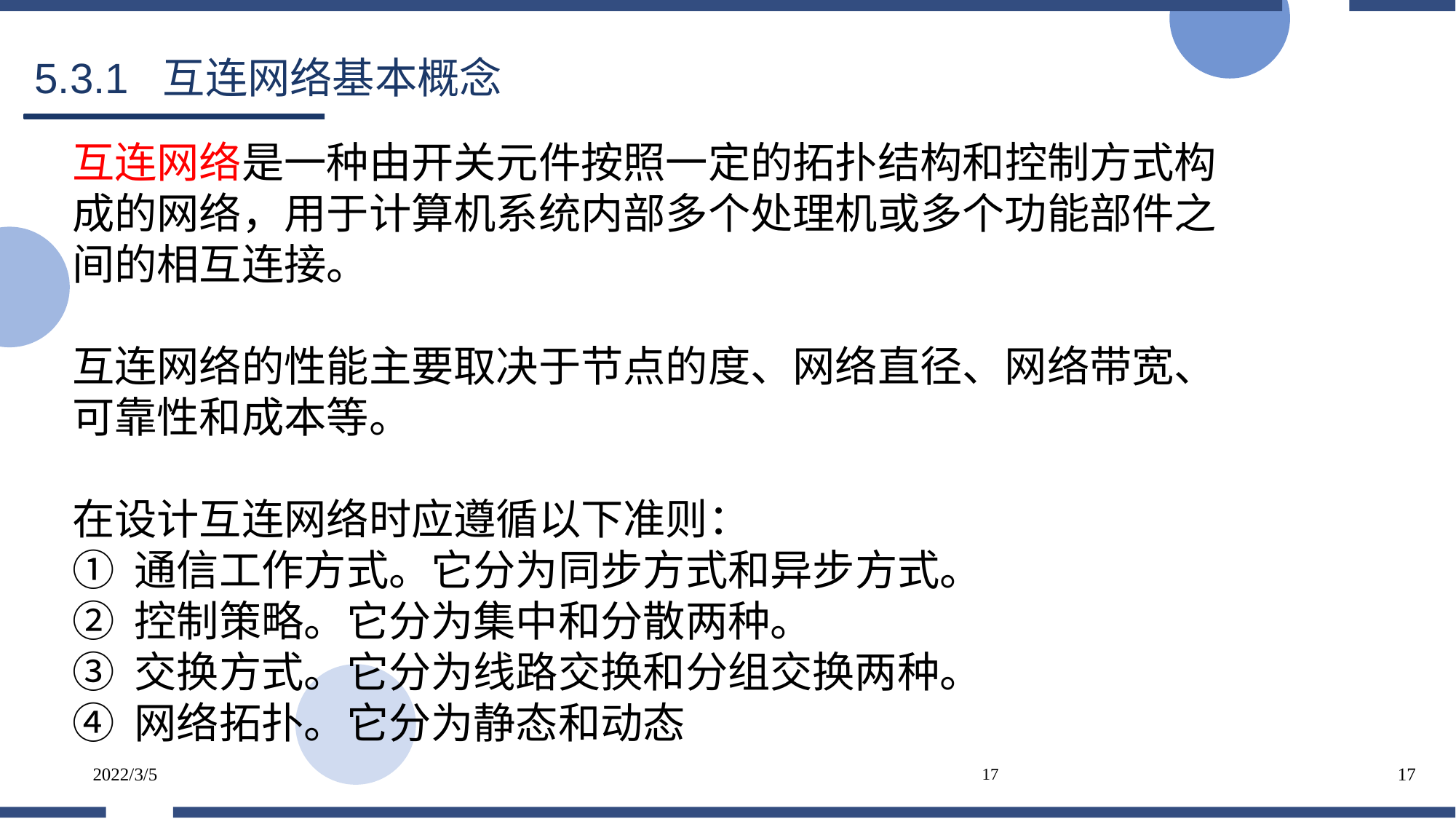

# 5.3.1  互连网络基本概念
互连网络是一种由开关元件按照一定的拓扑结构和控制方式构成的网络，用于计算机系统内部多个处理机或多个功能部件之间的相互连接。

互连网络的性能主要取决于节点的度、网络直径、网络带宽、可靠性和成本等。

在设计互连网络时应遵循以下准则：
① 通信工作方式。它分为同步方式和异步方式。
② 控制策略。它分为集中和分散两种。
③ 交换方式。它分为线路交换和分组交换两种。
④ 网络拓扑。它分为静态和动态
2022/3/5
17
17